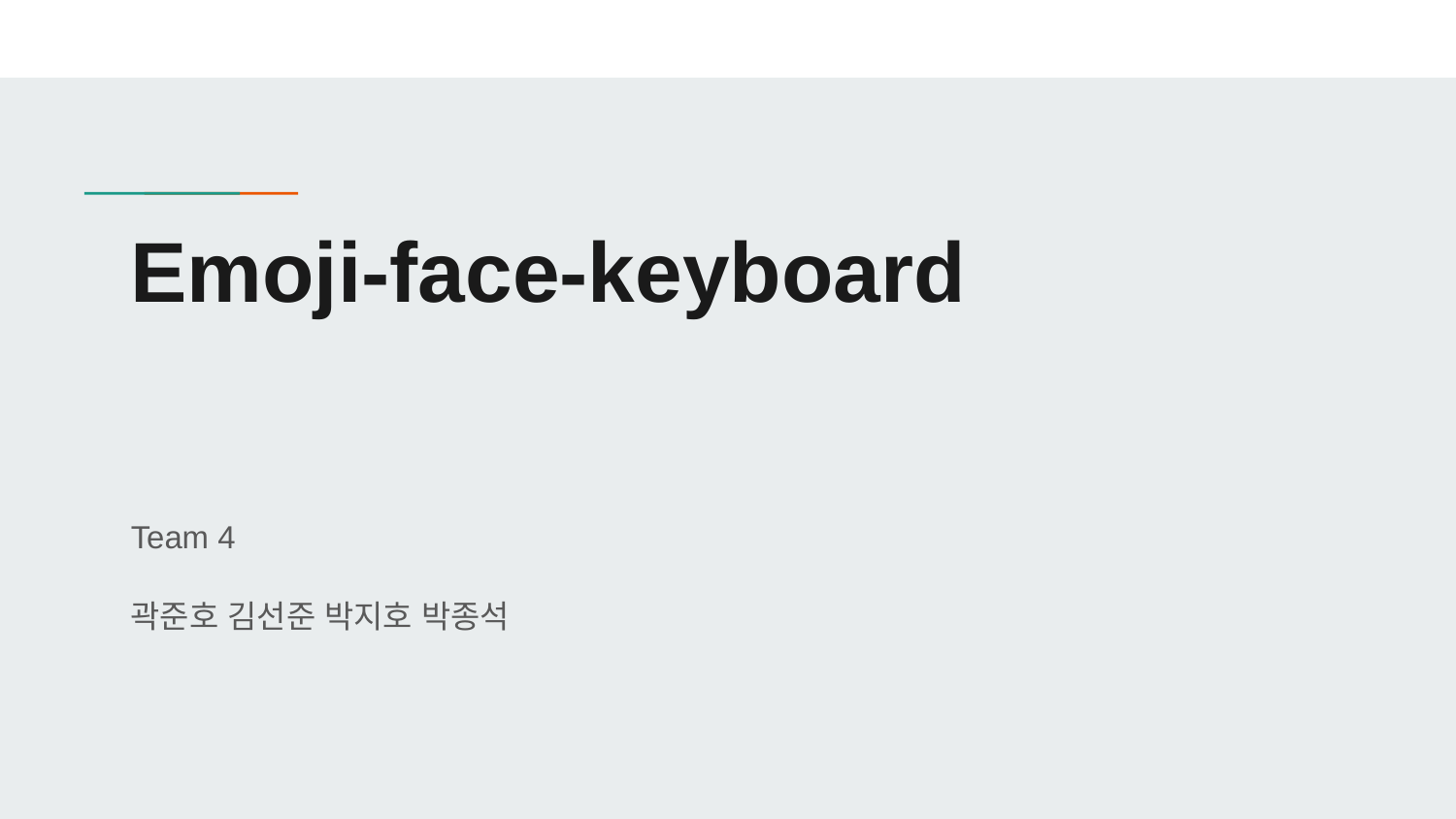

# Emoji-face-keyboard
Team 4

곽준호 김선준 박지호 박종석